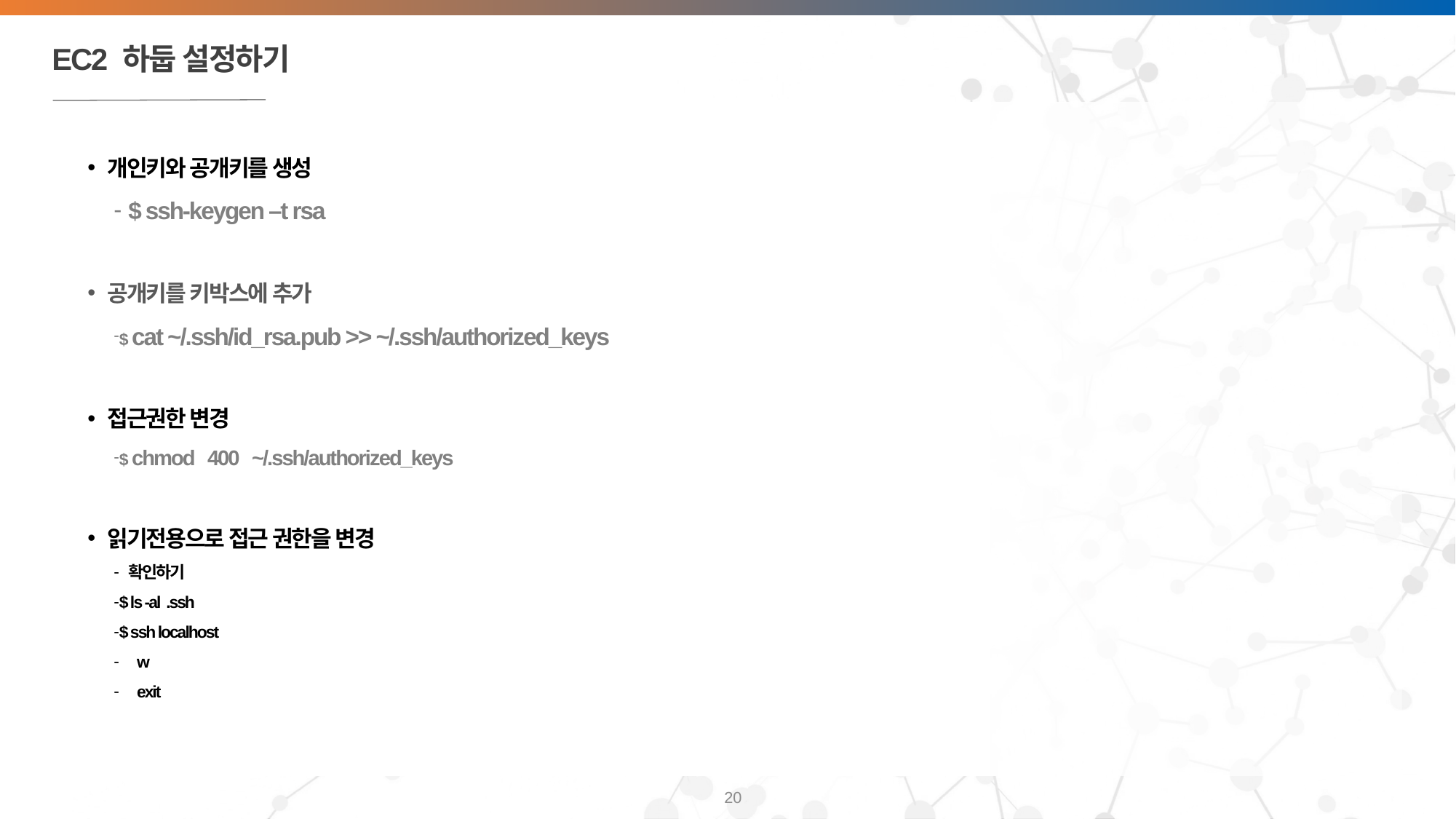

# EC2 하둡 설정하기

 개인키와 공개키를 생성
 $ ssh-keygen –t rsa

 공개키를 키박스에 추가
$ cat ~/.ssh/id_rsa.pub >> ~/.ssh/authorized_keys

 접근권한 변경
$ chmod   400   ~/.ssh/authorized_keys

 읽기전용으로 접근 권한을 변경
 확인하기
$ ls -al  .ssh
$ ssh localhost
     w
     exit
20